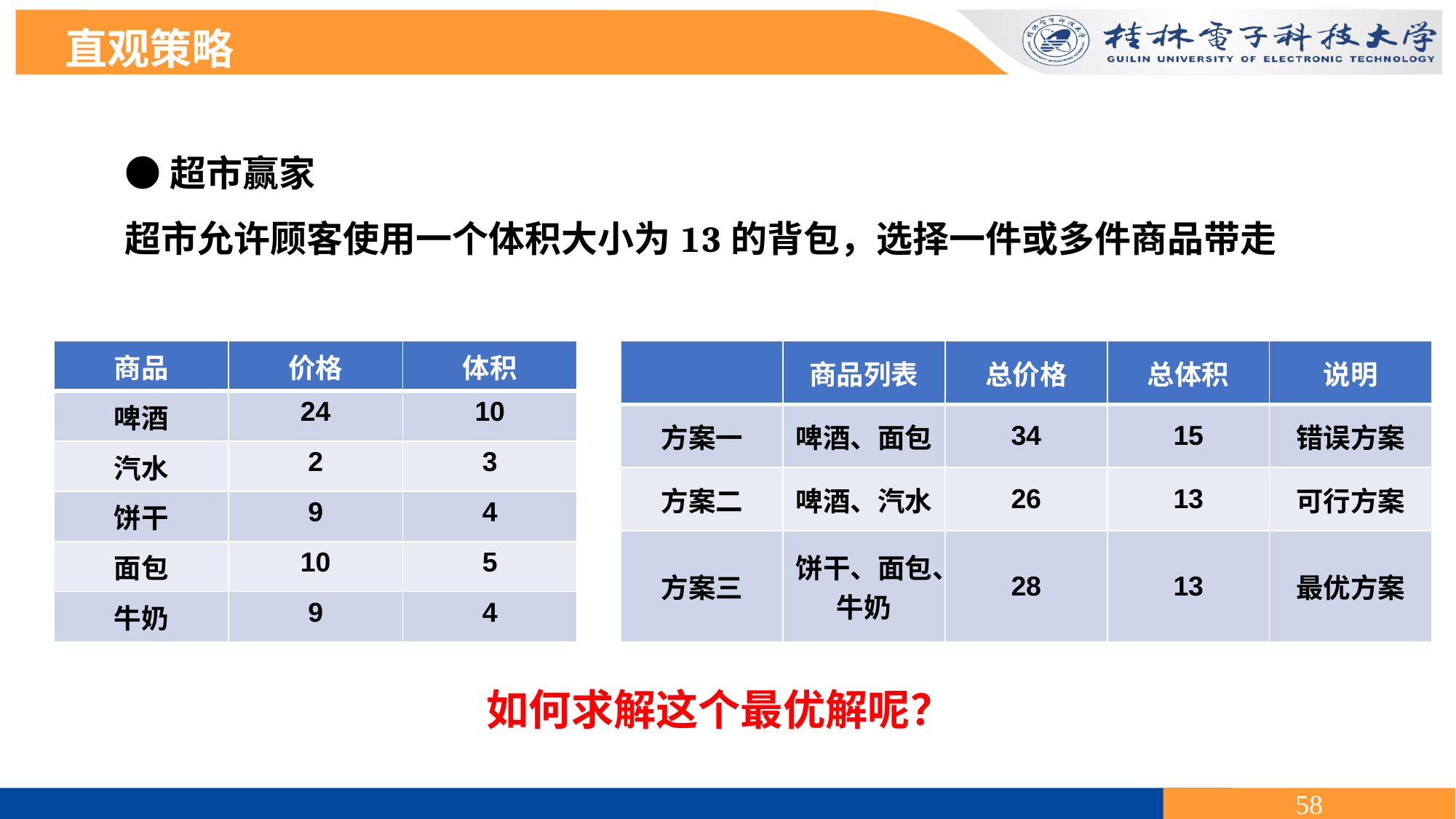

直观策略
●超市赢家
超市允许顾客使用一个体积大小为13的背包，选择一件或多件商品带走
|  | 商品列表 | 总价格 | 总体积 | 说明 |
| --- | --- | --- | --- | --- |
| 方案一 | 啤酒、面包 | 34 | 15 | 错误方案 |
| 方案二 | 啤酒、汽水 | 26 | 13 | 可行方案 |
| 方案三 | 饼干、面包、牛奶 | 28 | 13 | 最优方案 |
| 商品 | 价格 | 体积 |
| --- | --- | --- |
| 啤酒 | 24 | 10 |
| 汽水 | 2 | 3 |
| 饼干 | 9 | 4 |
| 面包 | 10 | 5 |
| 牛奶 | 9 | 4 |
如何求解这个最优解呢？